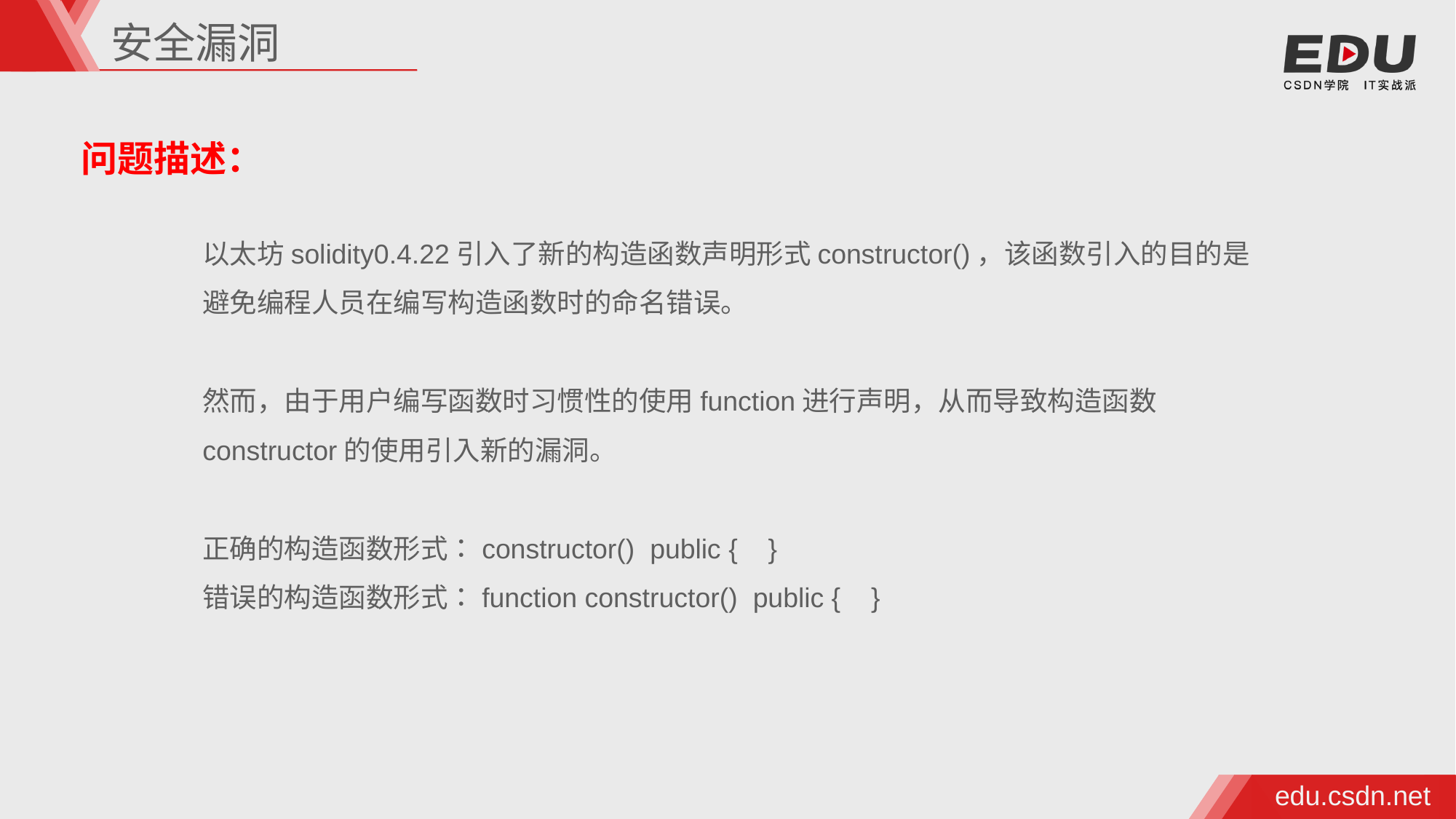

安全漏洞
问题描述：

以太坊solidity0.4.22引入了新的构造函数声明形式constructor()，该函数引入的目的是避免编程人员在编写构造函数时的命名错误。

然而，由于用户编写函数时习惯性的使用function进行声明，从而导致构造函数constructor的使用引入新的漏洞。

正确的构造函数形式：constructor()  public {    }
错误的构造函数形式：function constructor()  public {    }

edu.csdn.net